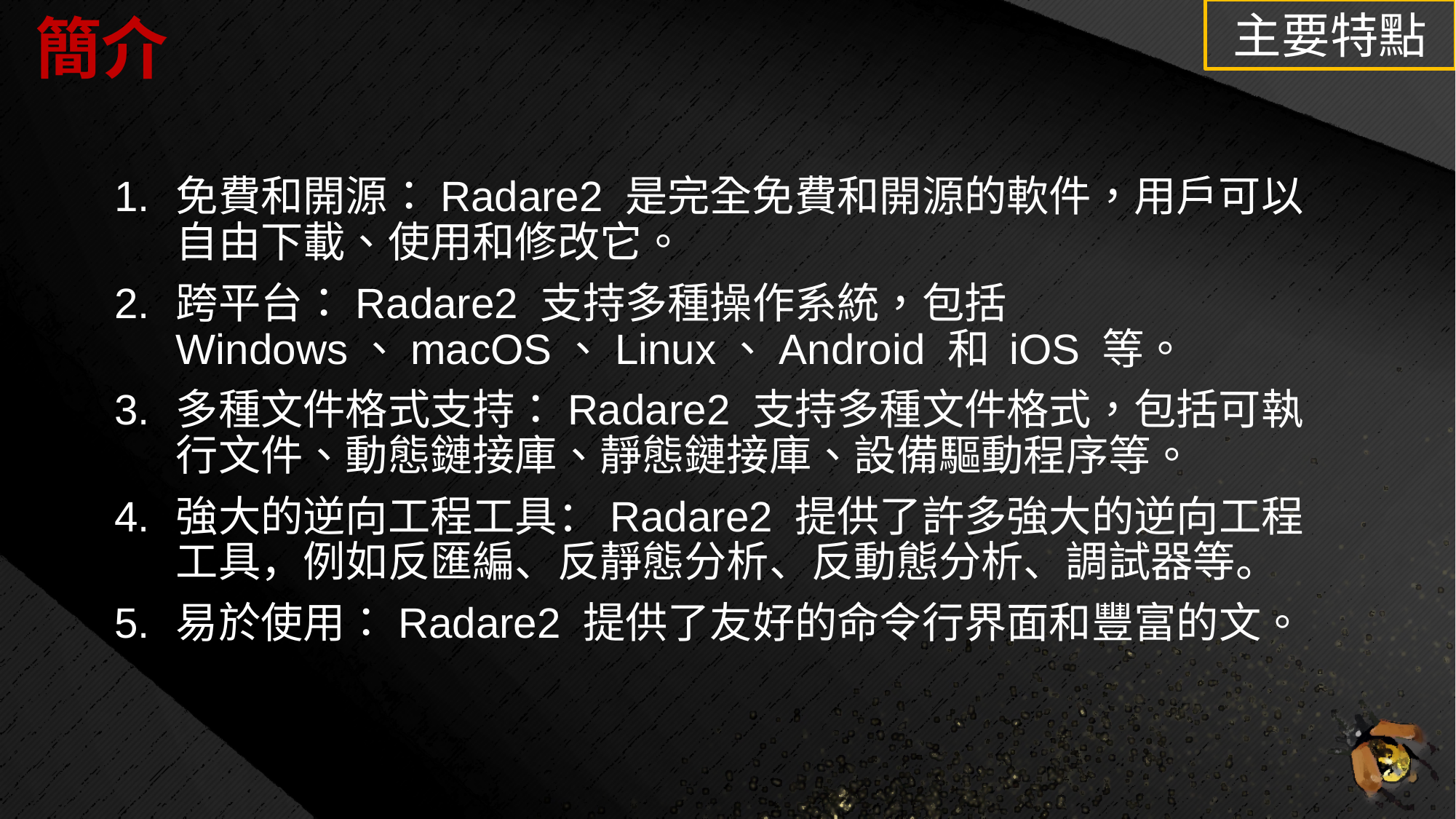

# 簡介
主要特點
免費和開源：Radare2 是完全免費和開源的軟件，用戶可以自由下載、使用和修改它。
跨平台：Radare2 支持多種操作系統，包括 Windows、macOS、Linux、Android 和 iOS 等。
多種文件格式支持：Radare2 支持多種文件格式，包括可執行文件、動態鏈接庫、靜態鏈接庫、設備驅動程序等。
強大的逆向工程工具：Radare2 提供了許多強大的逆向工程工具，例如反匯編、反靜態分析、反動態分析、調試器等。
易於使用：Radare2 提供了友好的命令行界面和豐富的文。